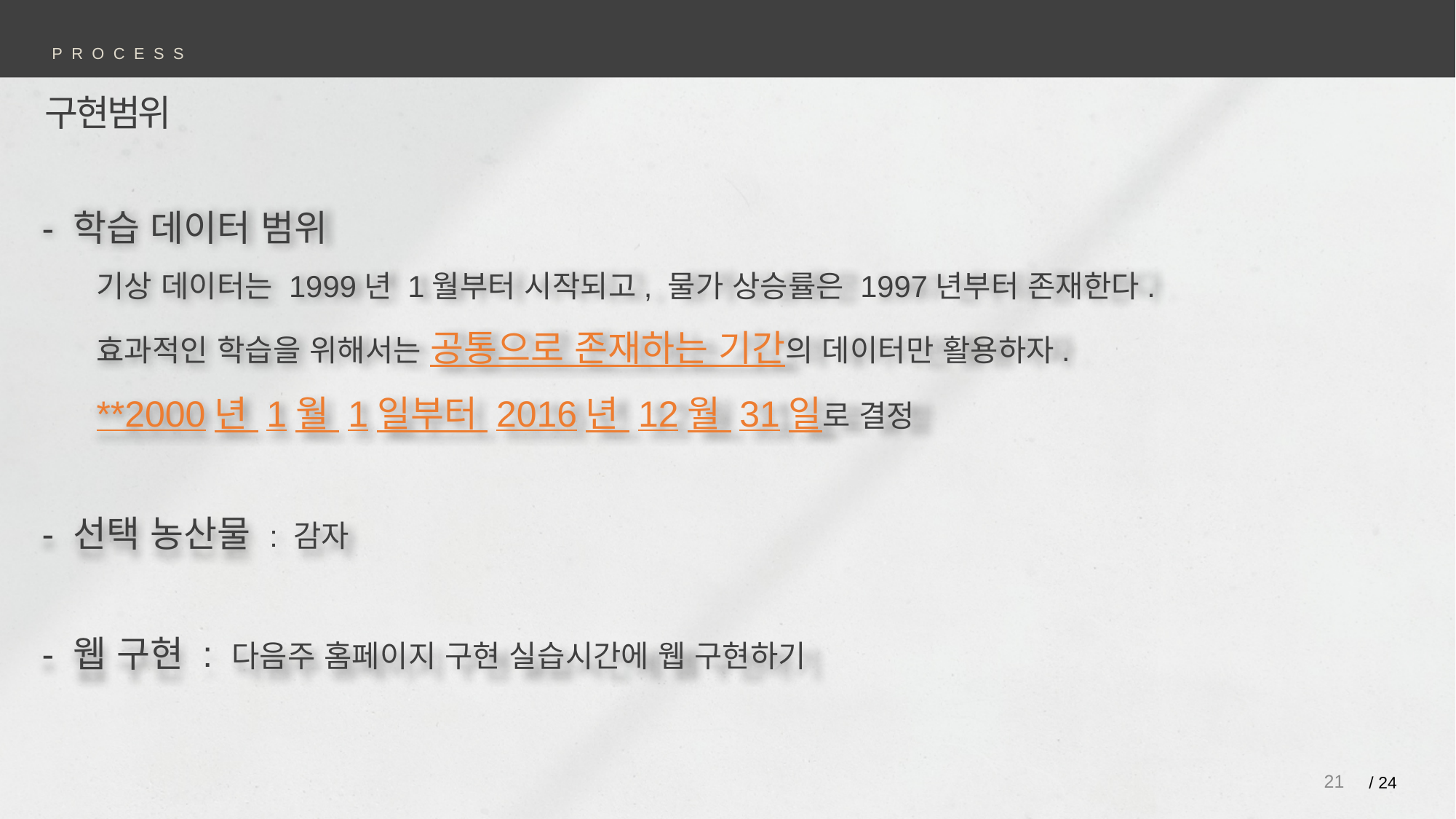

PROCESS
구현범위
- 학습 데이터 범위
기상 데이터는 1999년 1월부터 시작되고, 물가 상승률은 1997년부터 존재한다.
효과적인 학습을 위해서는 공통으로 존재하는 기간의 데이터만 활용하자.
**2000년 1월 1일부터 2016년 12월 31일로 결정

- 선택 농산물 : 감자

- 웹 구현 : 다음주 홈페이지 구현 실습시간에 웹 구현하기
21